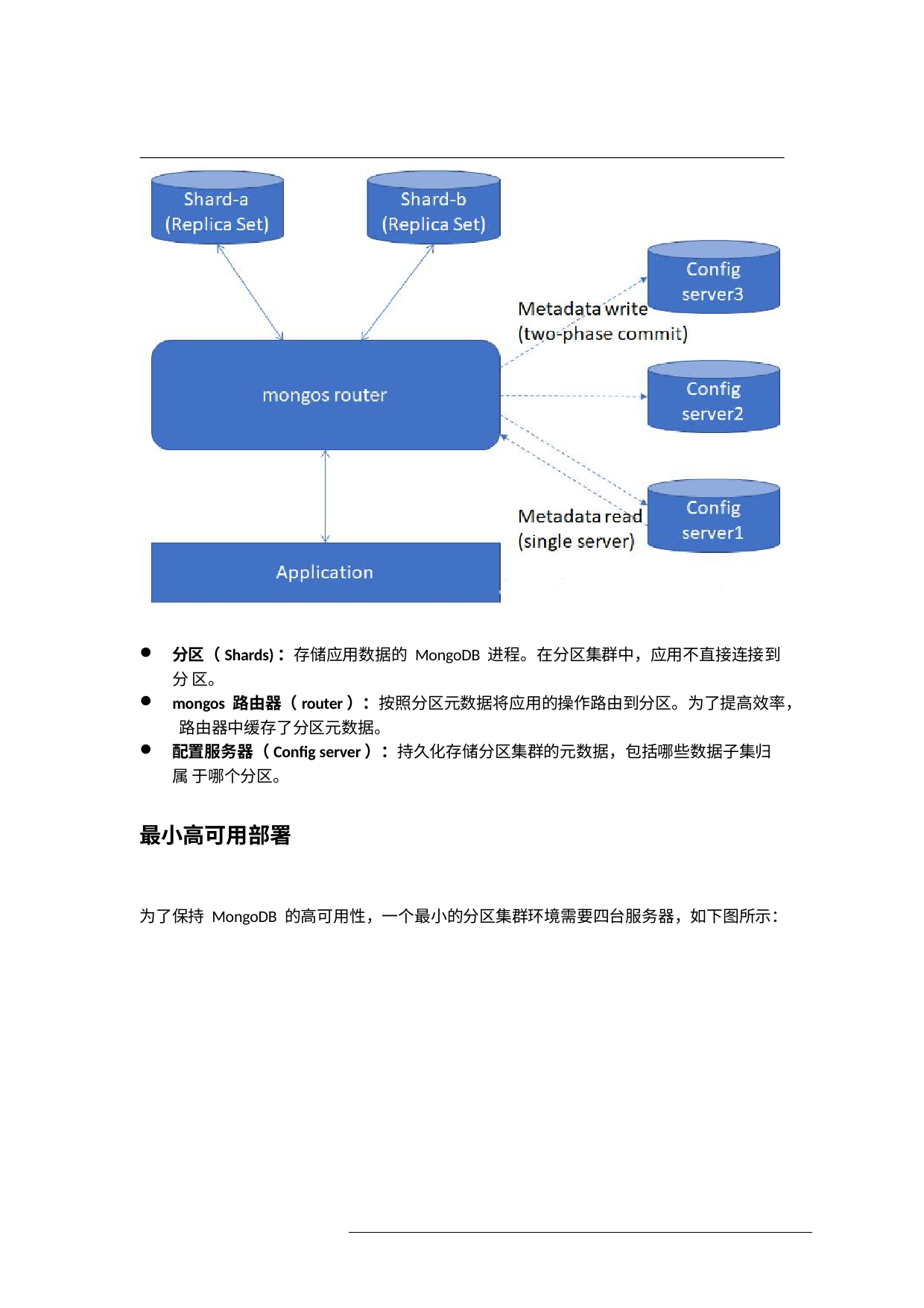

分区（Shards)：存储应用数据的 MongoDB 进程。在分区集群中，应用不直接连接到分 区。
mongos 路由器（router）：按照分区元数据将应用的操作路由到分区。为了提高效率，  路由器中缓存了分区元数据。
配置服务器（Config server）：持久化存储分区集群的元数据，包括哪些数据子集归属 于哪个分区。

最小高可用部署
为了保持 MongoDB 的高可用性，一个最小的分区集群环境需要四台服务器，如下图所示：